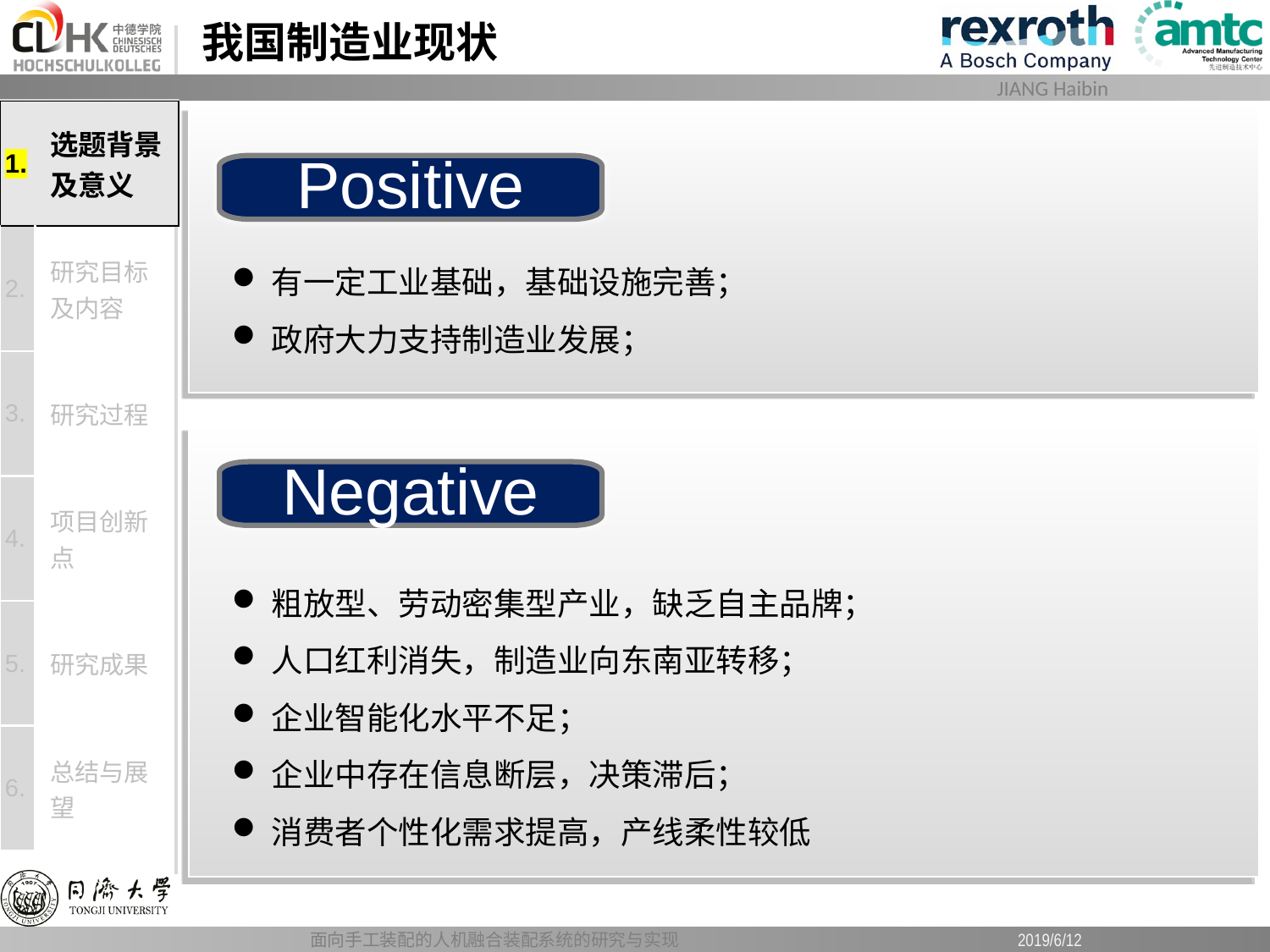

# 我国制造业现状

| 1. | 选题背景及意义 |
| --- | --- |
| 2. | 研究目标及内容 |
| 3. | 研究过程 |
| 4. | 项目创新点 |
| 5. | 研究成果 |
| 6. | 总结与展望 |

Positive
有一定工业基础，基础设施完善；
政府大力支持制造业发展；

Negative
粗放型、劳动密集型产业，缺乏自主品牌；
人口红利消失，制造业向东南亚转移；
企业智能化水平不足；
企业中存在信息断层，决策滞后；
消费者个性化需求提高，产线柔性较低
面向手工装配的人机融合装配系统的研究与实现
2019/6/12